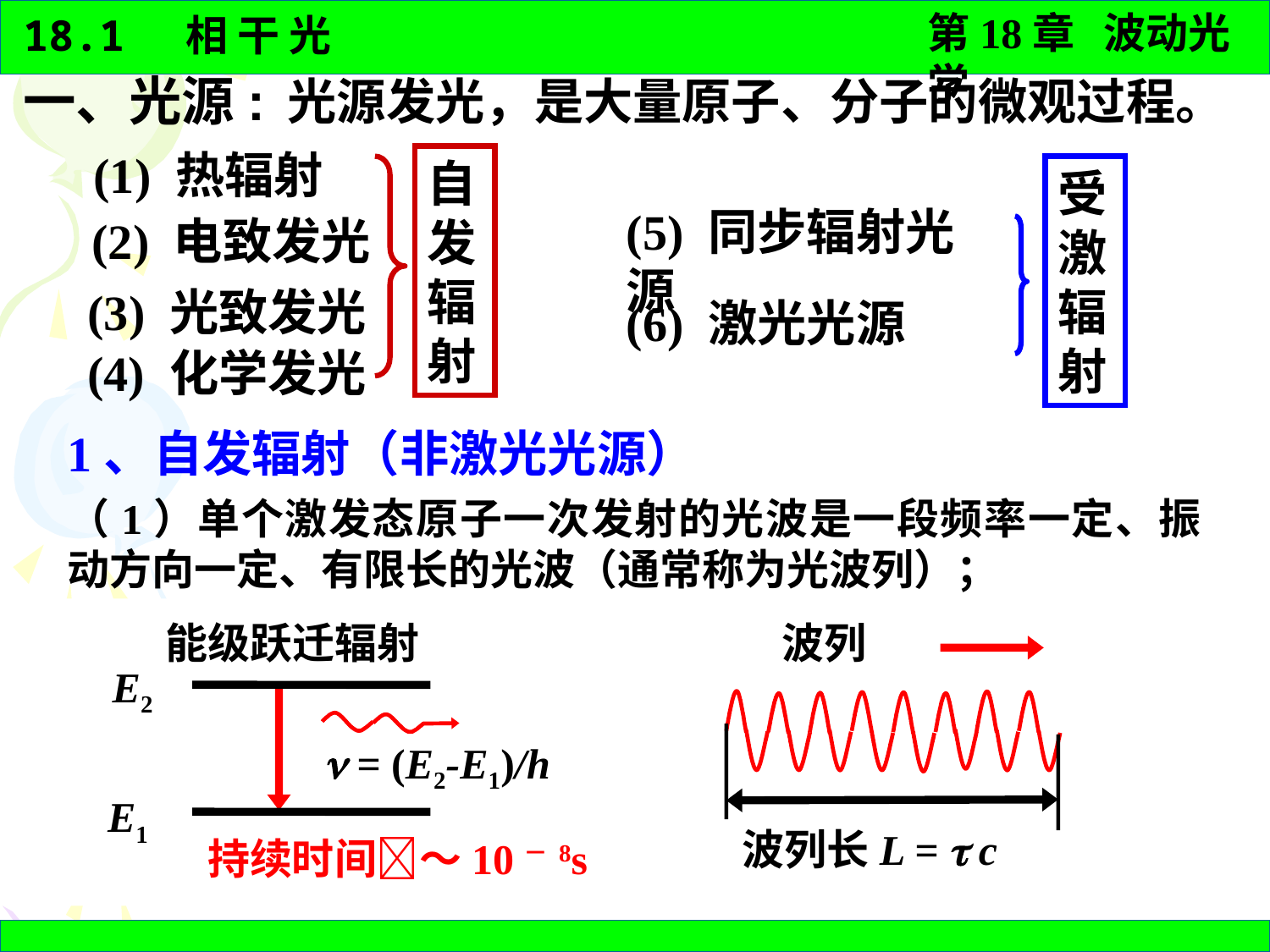

一、光源:
光源发光，是大量原子、分子的微观过程。
(1) 热辐射
自发辐射

受激辐射
(5) 同步辐射光源
(2) 电致发光

(3) 光致发光
(6) 激光光源
(4) 化学发光
1、自发辐射（非激光光源）
（1）单个激发态原子一次发射的光波是一段频率一定、振动方向一定、有限长的光波（通常称为光波列）；

能级跃迁辐射
波列

E2

ν = (E2-E1)/h
E1

波列长L = τ c
持续时间τ～10－8s